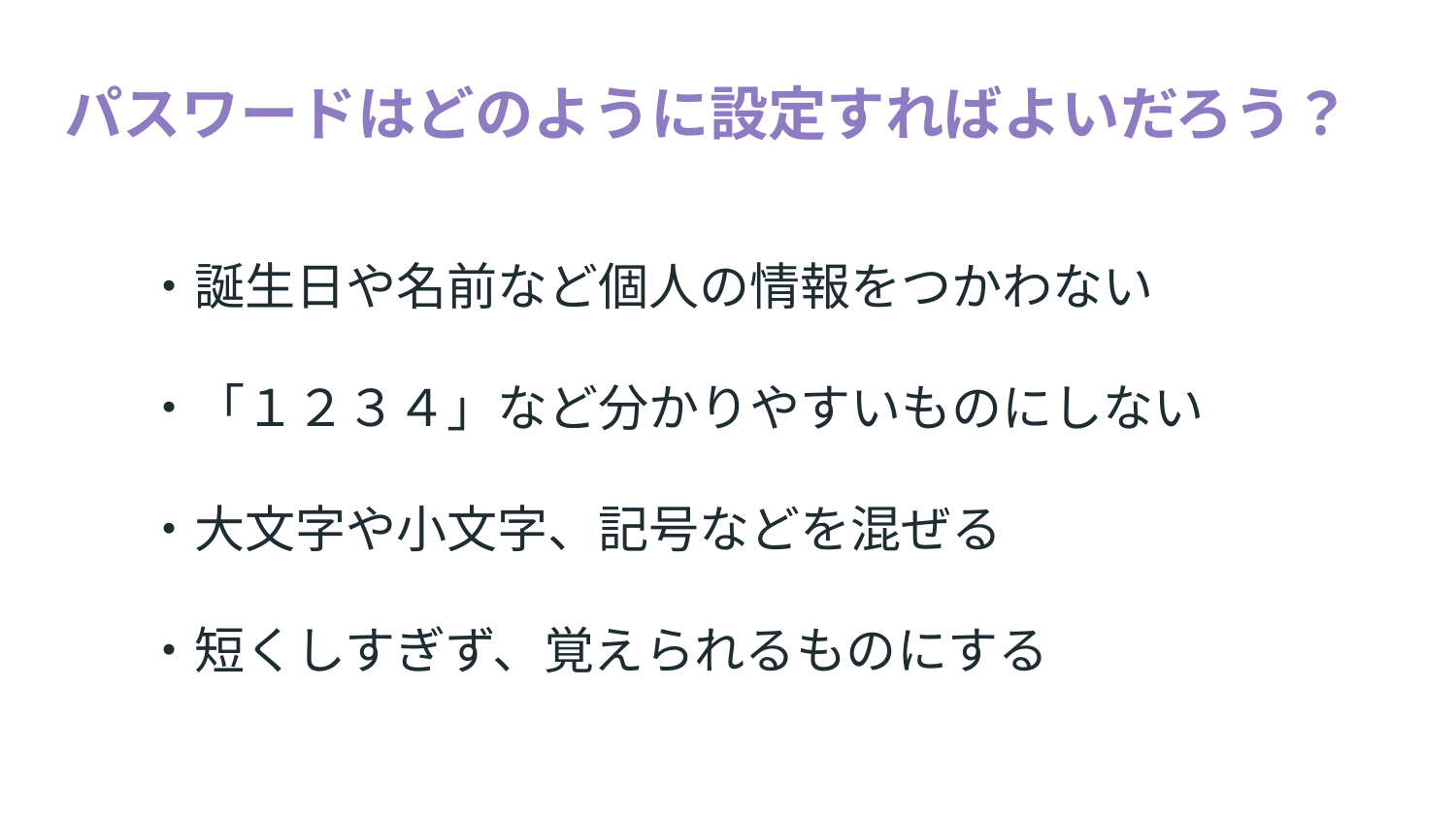

パスワードはどのように設定すればよいだろう？
・誕生日や名前など個人の情報をつかわない

・「１２３４」など分かりやすいものにしない

・大文字や小文字、記号などを混ぜる

・短くしすぎず、覚えられるものにする